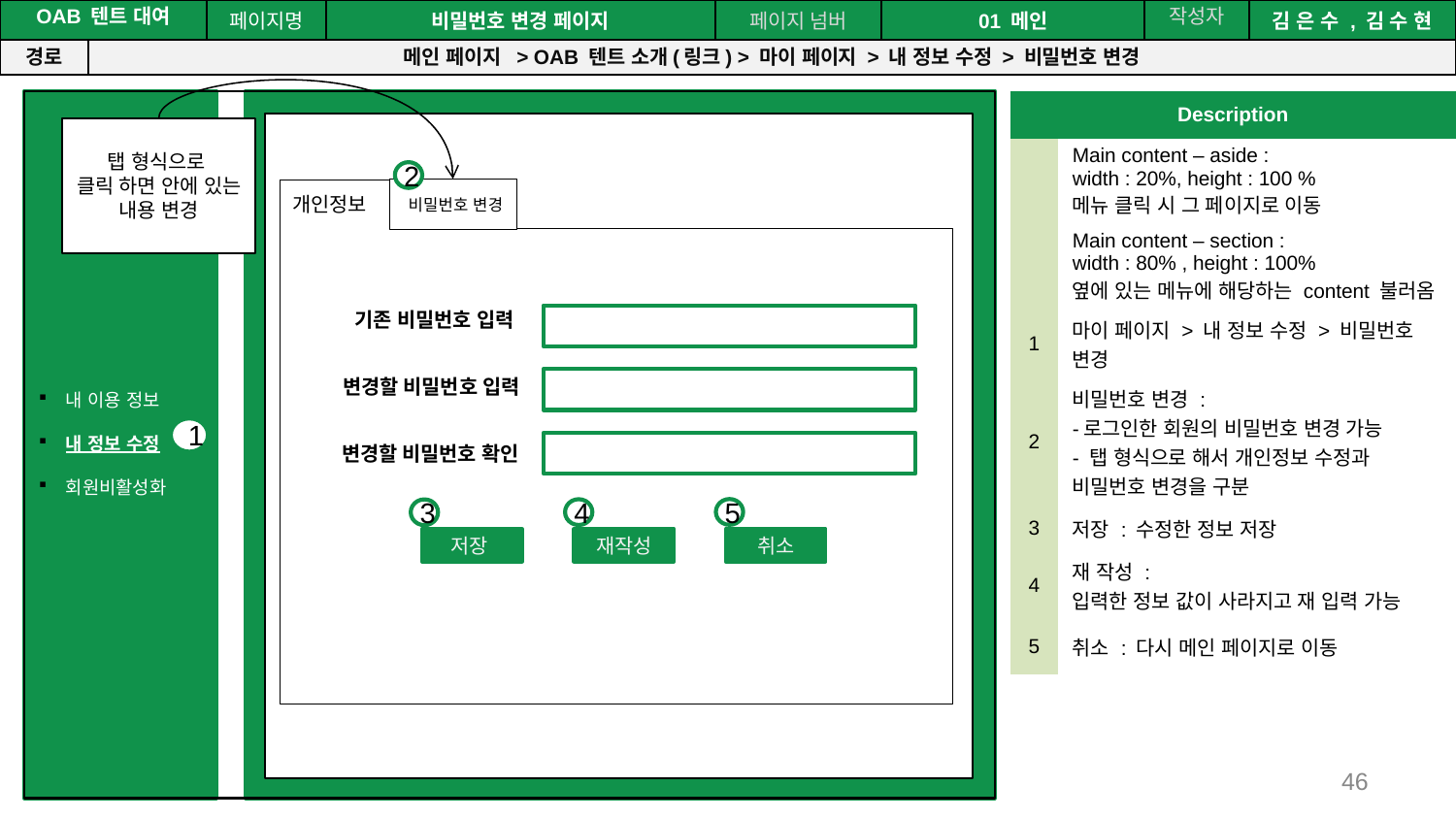

공간(오피스) 대여 시스템
| OAB 텐트 대여 |  | 페이지명 | 비밀번호 변경 페이지 | 페이지 넘버 | 01 메인 | 작성자 | 김 은 수 , 김 수 현 |
| --- | --- | --- | --- | --- | --- | --- | --- |
| 경로 | 메인 페이지 > OAB 텐트 소개(링크) > 마이 페이지 > 내 정보 수정 > 비밀번호 변경 |  |  |  |  |  |  |

내 이용 정보
내 정보 수정
회원비활성화

| Description |  |
| --- | --- |
|  | Main content – aside : width : 20%, height : 100 % 메뉴 클릭 시 그 페이지로 이동 |
|  | Main content – section : width : 80% , height : 100% 옆에 있는 메뉴에 해당하는 content 불러옴 |
| 1 | 마이 페이지 > 내 정보 수정 > 비밀번호 변경 |
| 2 | 비밀번호 변경 : -로그인한 회원의 비밀번호 변경 가능 - 탭 형식으로 해서 개인정보 수정과 비밀번호 변경을 구분 |
| 3 | 저장 : 수정한 정보 저장 |
| 4 | 재 작성 : 입력한 정보 값이 사라지고 재 입력 가능 |
| 5 | 취소 : 다시 메인 페이지로 이동 |
탭 형식으로
클릭 하면 안에 있는 내용 변경
2

개인정보
비밀번호 변경
 기존 비밀번호 입력

변경할 비밀번호 입력

 변경할 비밀번호 확인
5
4
3
1
저장
재작성
취소
46